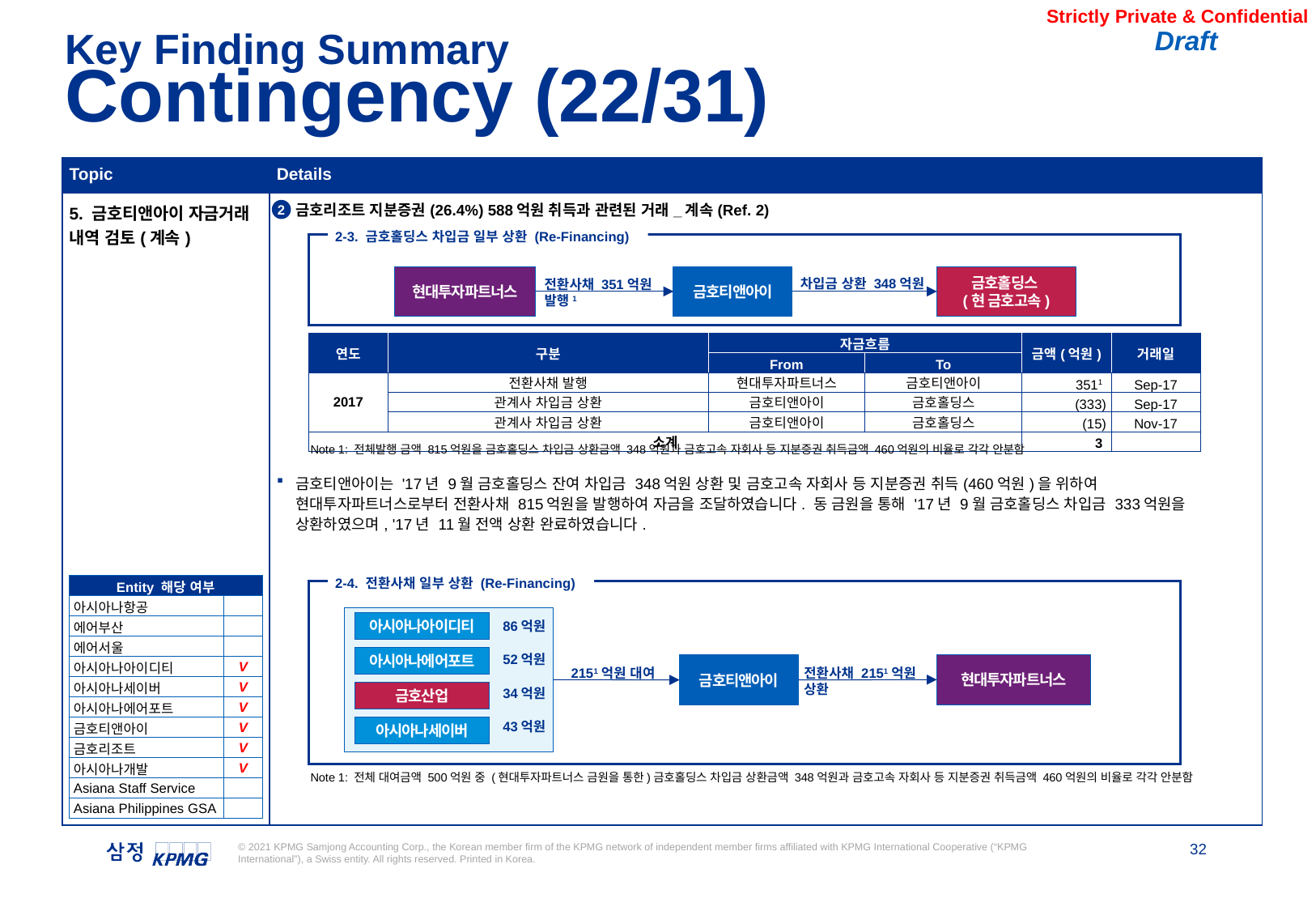

Key Finding Summary
Contingency (22/31)
| Topic | Details |
| --- | --- |
| 5. 금호티앤아이 자금거래 내역 검토(계속) | 금호리조트 지분증권(26.4%) 588억원 취득과 관련된 거래\_계속(Ref. 2) 금호티앤아이는 '17년 9월 금호홀딩스 잔여 차입금 348억원 상환 및 금호고속 자회사 등 지분증권 취득(460억원)을 위하여 현대투자파트너스로부터 전환사채 815억원을 발행하여 자금을 조달하였습니다. 동 금원을 통해 '17년 9월 금호홀딩스 차입금 333억원을 상환하였으며, '17년 11월 전액 상환 완료하였습니다. |
2
2-3. 금호홀딩스 차입금 일부 상환 (Re-Financing)

금호티앤아이
금호홀딩스
(현 금호고속)
현대투자파트너스
차입금 상환 348억원
전환사채 351억원 발행1
| 연도 | 구분 | 자금흐름 |  | 금액(억원) | 거래일 |
| --- | --- | --- | --- | --- | --- |
|  |  | From | To |  |  |
| 2017 | 전환사채 발행 | 현대투자파트너스 | 금호티앤아이 | 3511 | Sep-17 |
|  | 관계사 차입금 상환 | 금호티앤아이 | 금호홀딩스 | (333) | Sep-17 |
|  | 관계사 차입금 상환 | 금호티앤아이 | 금호홀딩스 | (15) | Nov-17 |
| 소계 |  |  |  | 3 |  |
Note 1: 전체발행 금액 815억원을 금호홀딩스 차입금 상환금액 348억원과 금호고속 자회사 등 지분증권 취득금액 460억원의 비율로 각각 안분함
2-4. 전환사채 일부 상환 (Re-Financing)
| Entity 해당 여부 |  |
| --- | --- |
| 아시아나항공 |  |
| 에어부산 |  |
| 에어서울 |  |
| 아시아나아이디티 | V |
| 아시아나세이버 | V |
| 아시아나에어포트 | V |
| 금호티앤아이 | V |
| 금호리조트 | V |
| 아시아나개발 | V |
| Asiana Staff Service |  |
| Asiana Philippines GSA |  |

| 86억원 |
| --- |
| 52억원 |
| 34억원 |
| 43억원 |

아시아나아이디티
아시아나에어포트
현대투자파트너스
금호티앤아이
전환사채 2151억원 상환
2151억원 대여
금호산업
아시아나세이버
Note 1: 전체 대여금액 500억원 중 (현대투자파트너스 금원을 통한)금호홀딩스 차입금 상환금액 348억원과 금호고속 자회사 등 지분증권 취득금액 460억원의 비율로 각각 안분함